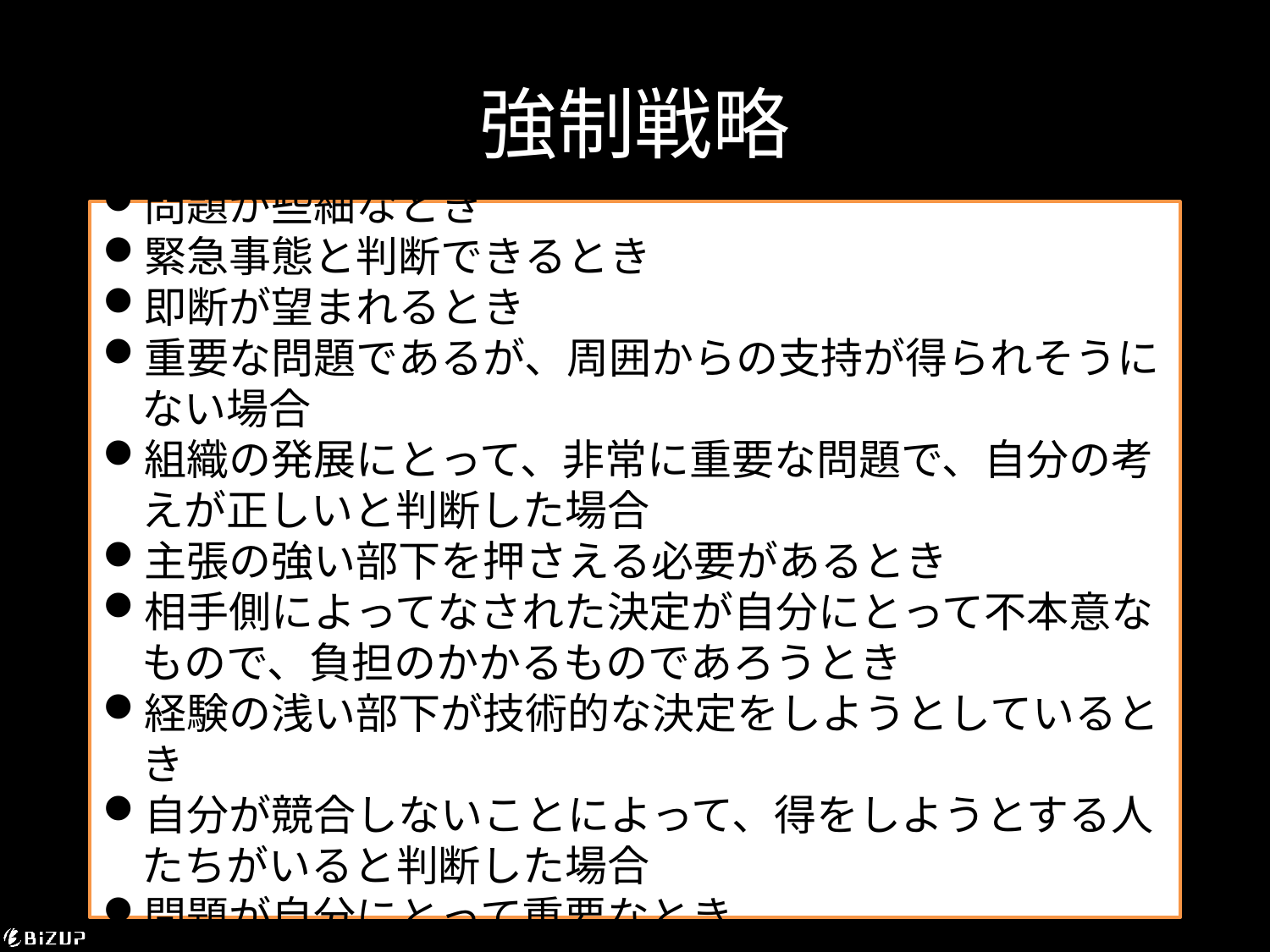

# 強制戦略
問題が些細なとき
緊急事態と判断できるとき
即断が望まれるとき
重要な問題であるが、周囲からの支持が得られそうにない場合
組織の発展にとって、非常に重要な問題で、自分の考えが正しいと判断した場合
主張の強い部下を押さえる必要があるとき
相手側によってなされた決定が自分にとって不本意なもので、負担のかかるものであろうとき
経験の浅い部下が技術的な決定をしようとしているとき
自分が競合しないことによって、得をしようとする人たちがいると判断した場合
問題が自分にとって重要なとき